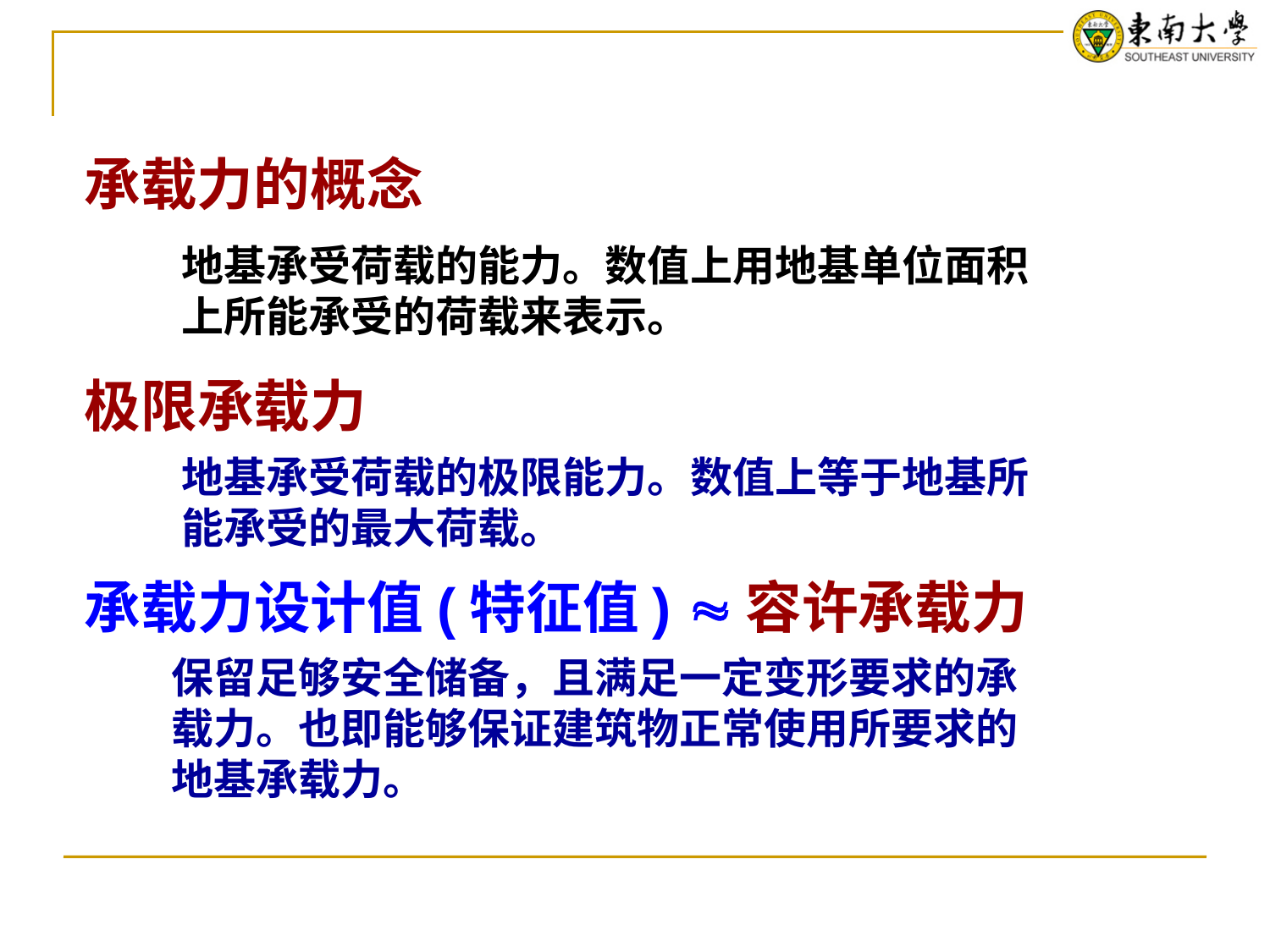

承载力的概念
地基承受荷载的能力。数值上用地基单位面积上所能承受的荷载来表示。
极限承载力
地基承受荷载的极限能力。数值上等于地基所能承受的最大荷载。
承载力设计值(特征值) ≈容许承载力
保留足够安全储备，且满足一定变形要求的承载力。也即能够保证建筑物正常使用所要求的地基承载力。